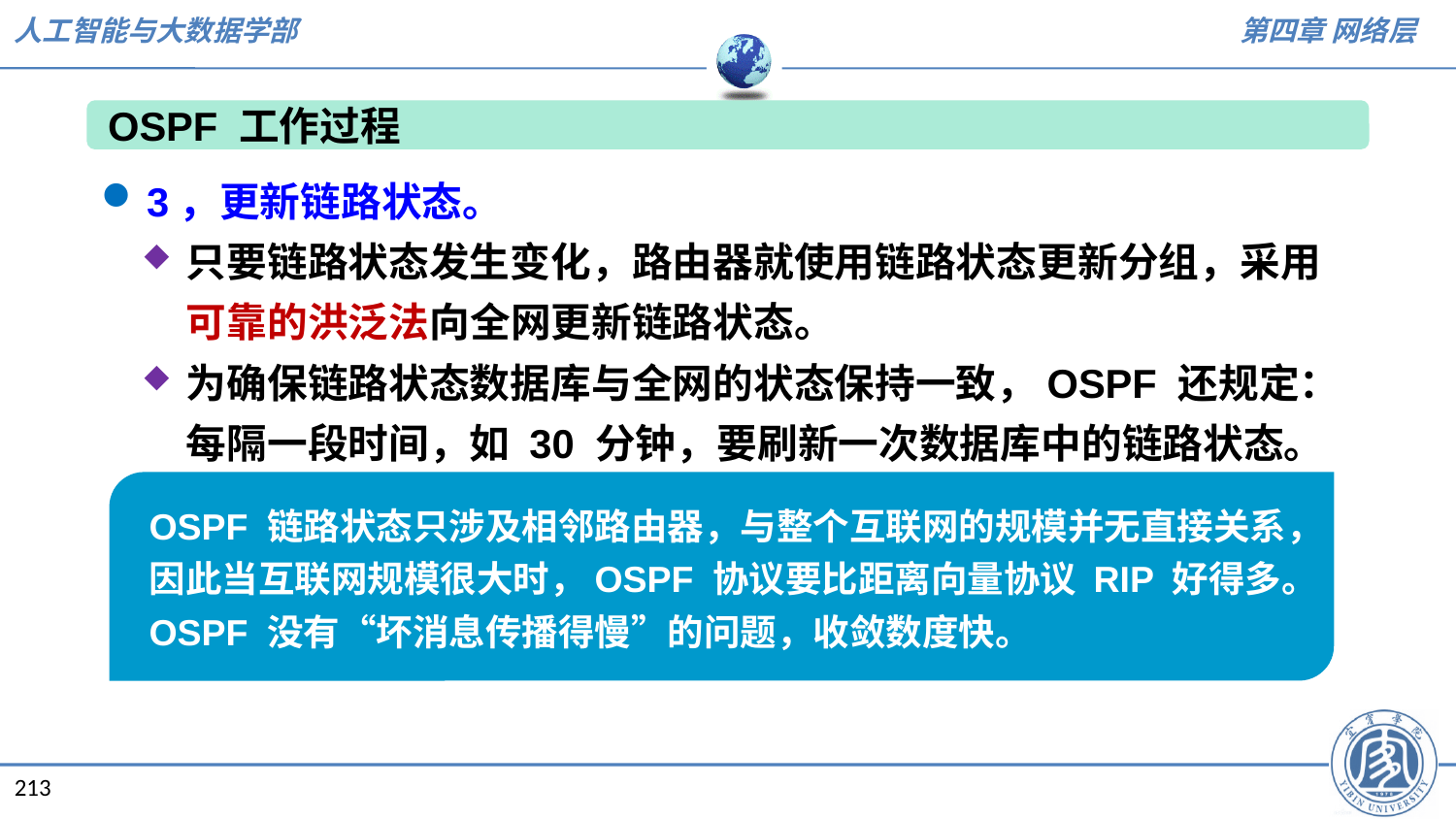

OSPF 工作过程

3，更新链路状态。
只要链路状态发生变化，路由器就使用链路状态更新分组，采用可靠的洪泛法向全网更新链路状态。
为确保链路状态数据库与全网的状态保持一致，OSPF 还规定：每隔一段时间，如 30 分钟，要刷新一次数据库中的链路状态。

OSPF 链路状态只涉及相邻路由器，与整个互联网的规模并无直接关系，因此当互联网规模很大时，OSPF 协议要比距离向量协议 RIP 好得多。
OSPF 没有“坏消息传播得慢”的问题，收敛数度快。
213